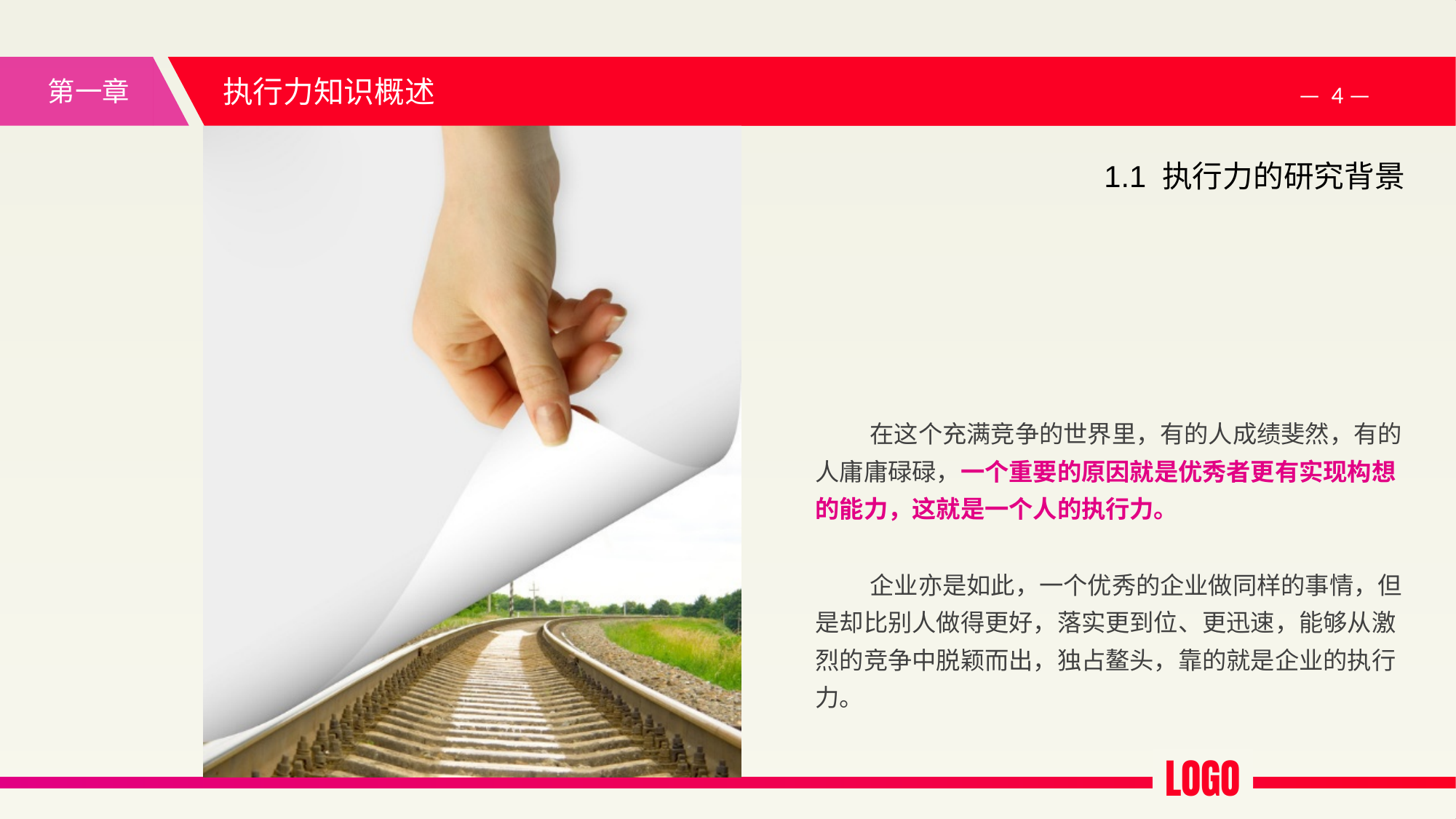

1.1 执行力的研究背景
在这个充满竞争的世界里，有的人成绩斐然，有的人庸庸碌碌，一个重要的原因就是优秀者更有实现构想的能力，这就是一个人的执行力。
企业亦是如此，一个优秀的企业做同样的事情，但是却比别人做得更好，落实更到位、更迅速，能够从激烈的竞争中脱颖而出，独占鳌头，靠的就是企业的执行力。